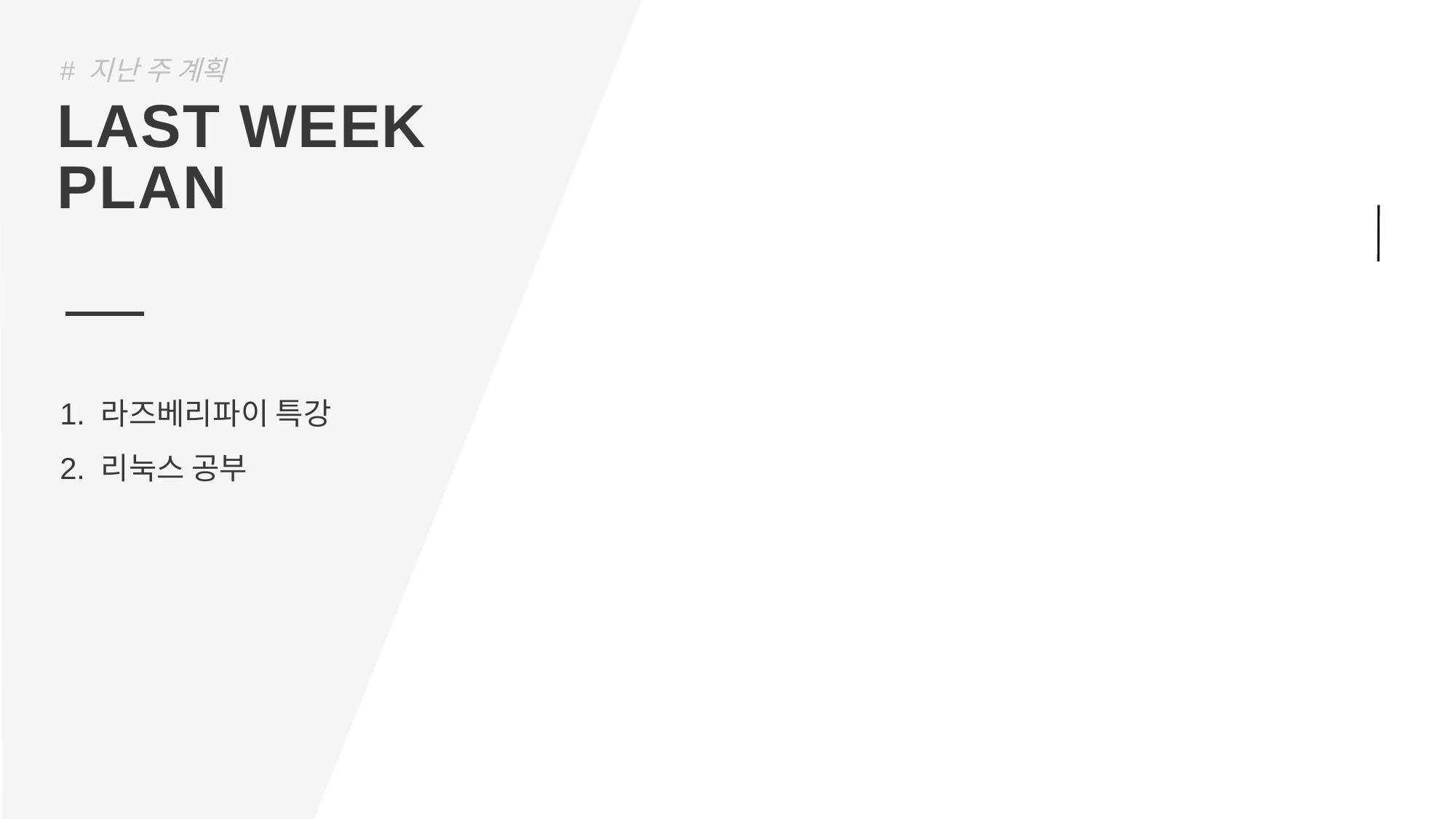

# 지난 주 계획
LAST WEEK
PLAN
3

라즈베리파이 특강
리눅스 공부